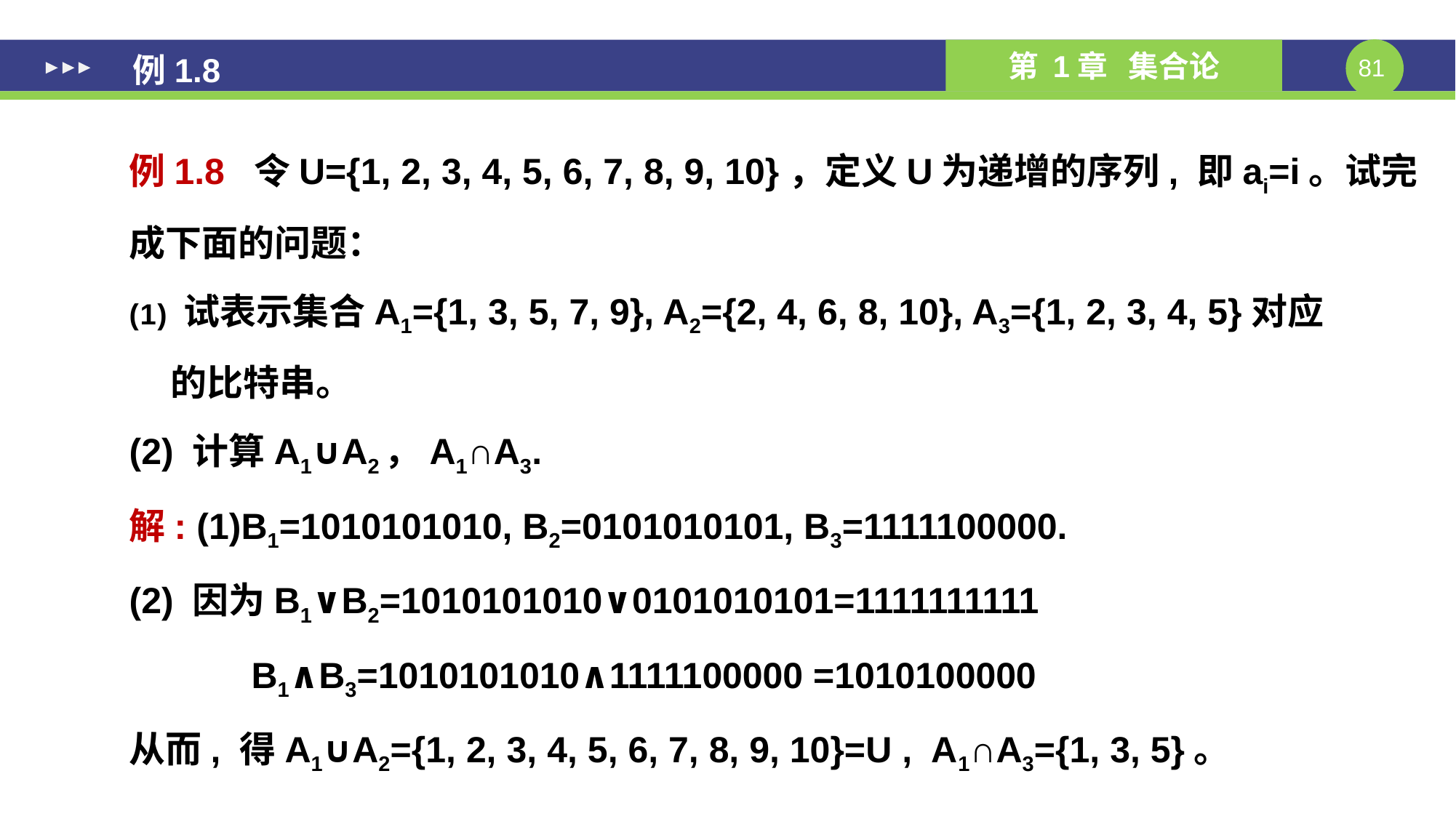

例1.8
例1.8  令U={1, 2, 3, 4, 5, 6, 7, 8, 9, 10}，定义U为递增的序列, 即ai=i。试完成下面的问题：
试表示集合A1={1, 3, 5, 7, 9}, A2={2, 4, 6, 8, 10}, A3={1, 2, 3, 4, 5}对应
    的比特串。
(2) 计算A1∪A2，A1∩A3.
解: (1)B1=1010101010, B2=0101010101, B3=1111100000.
(2) 因为B1∨B2=1010101010∨0101010101=1111111111
            B1∧B3=1010101010∧1111100000 =1010100000
从而, 得A1∪A2={1, 2, 3, 4, 5, 6, 7, 8, 9, 10}=U ,  A1∩A3={1, 3, 5}。